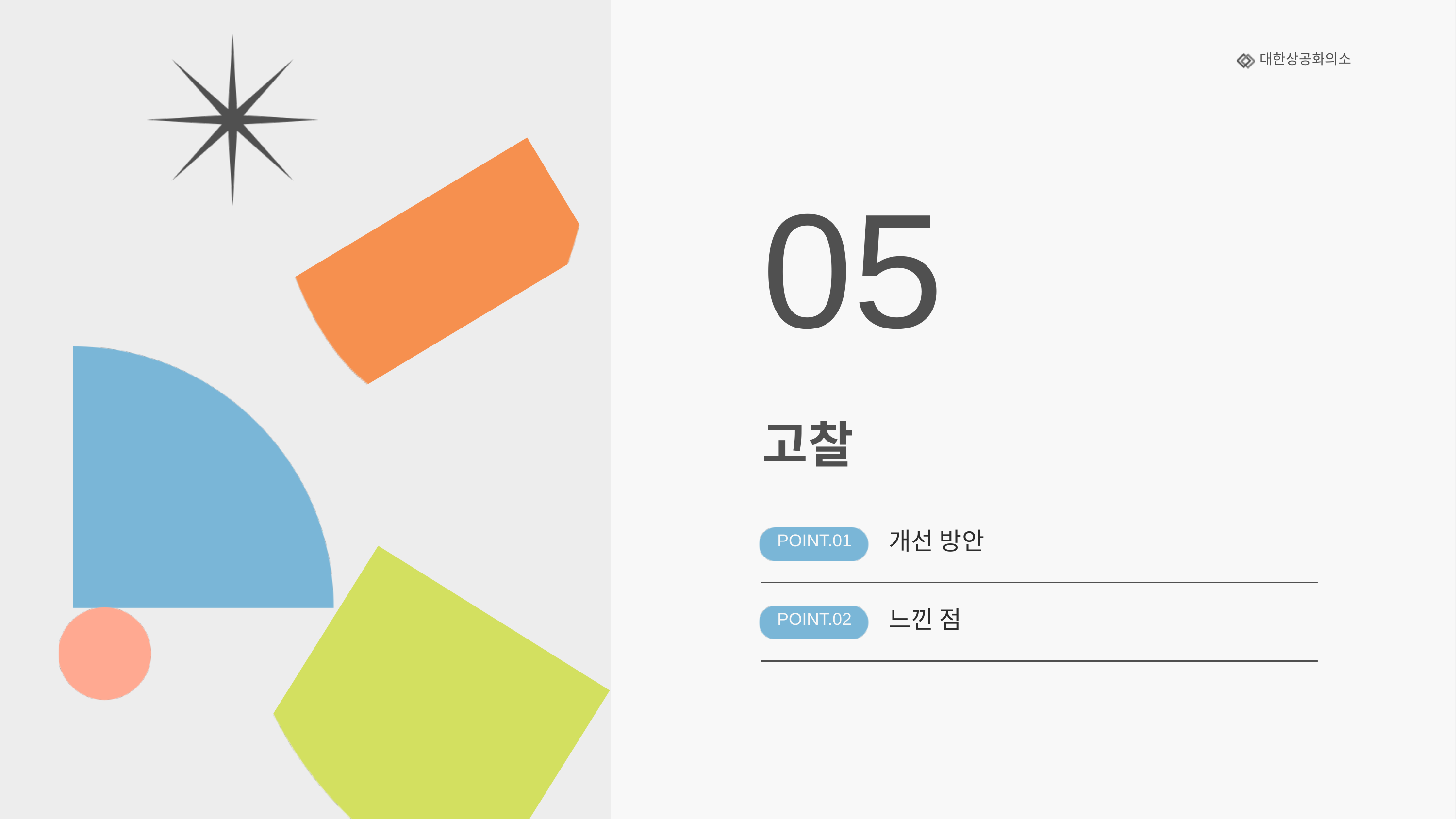

대한상공화의소

05

고찰
개선 방안

POINT.01

느낀 점

POINT.02

POINT.03